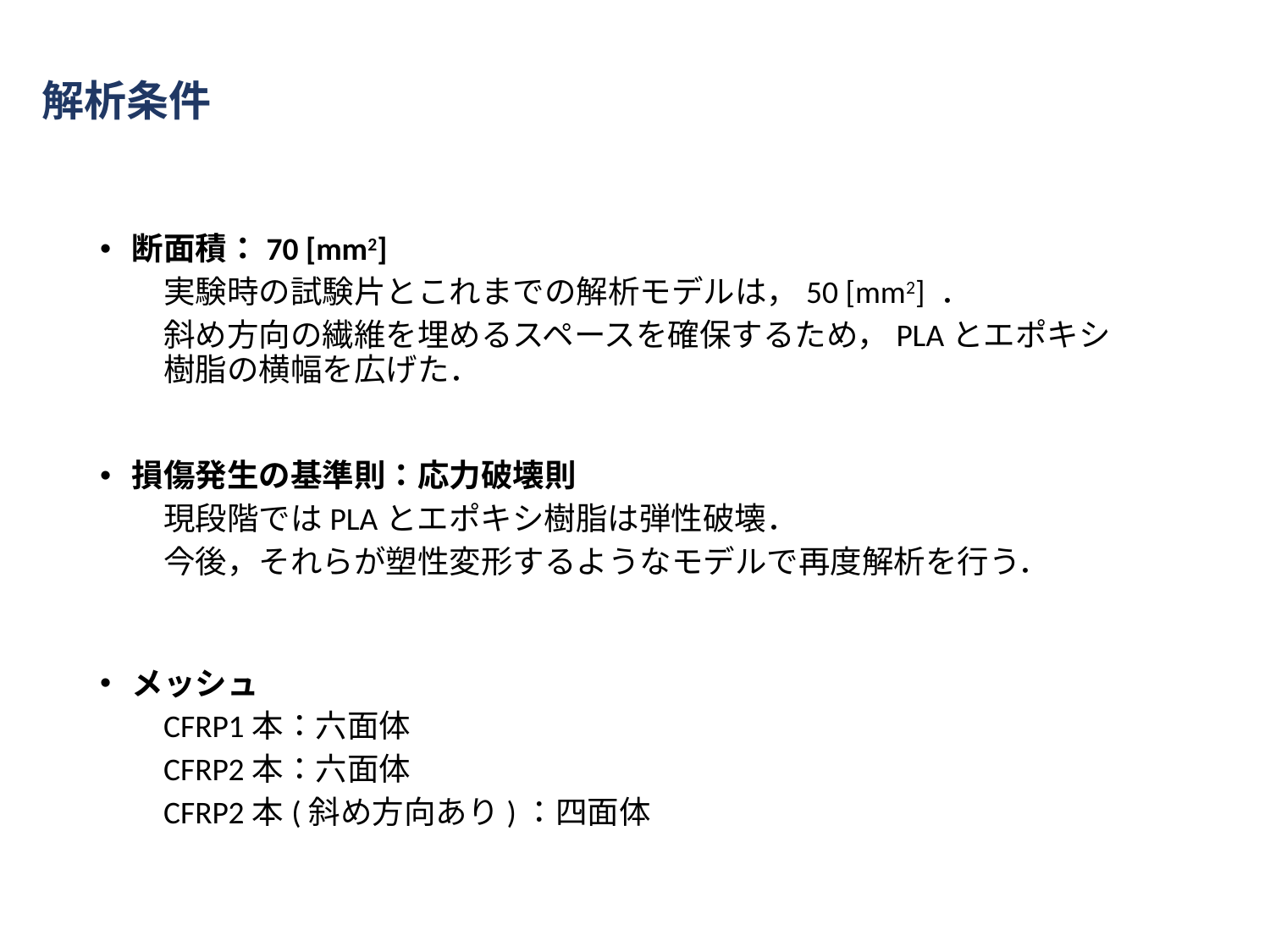

解析条件
断面積：70 [mm2]
実験時の試験片とこれまでの解析モデルは，50 [mm2] ．
斜め方向の繊維を埋めるスペースを確保するため，PLAとエポキシ樹脂の横幅を広げた．

損傷発生の基準則：応力破壊則
現段階ではPLAとエポキシ樹脂は弾性破壊．
今後，それらが塑性変形するようなモデルで再度解析を行う．

メッシュ
CFRP1本：六面体
CFRP2本：六面体
CFRP2本(斜め方向あり)：四面体